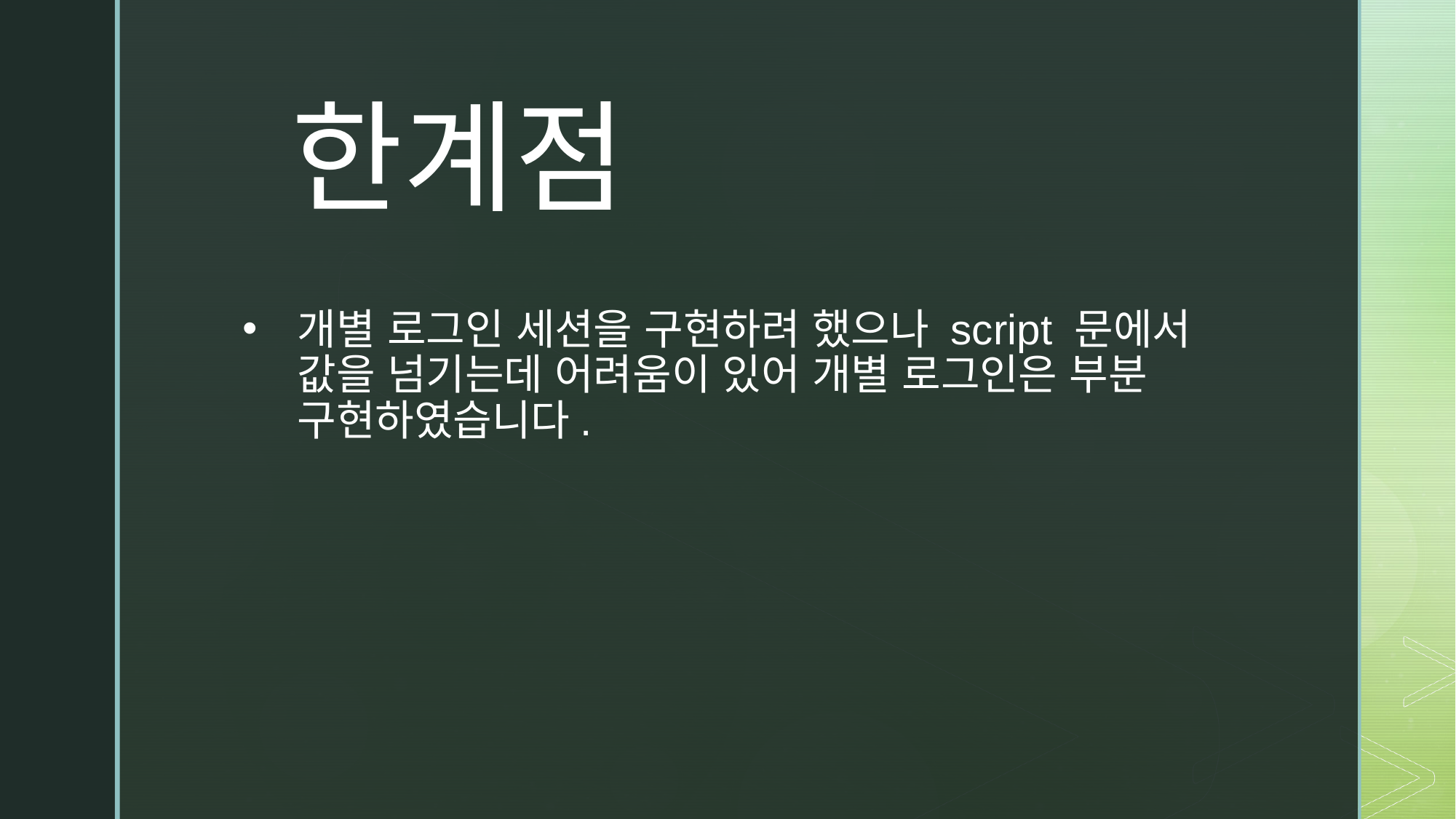

한계점
개별 로그인 세션을 구현하려 했으나 script 문에서 값을 넘기는데 어려움이 있어 개별 로그인은 부분 구현하였습니다.